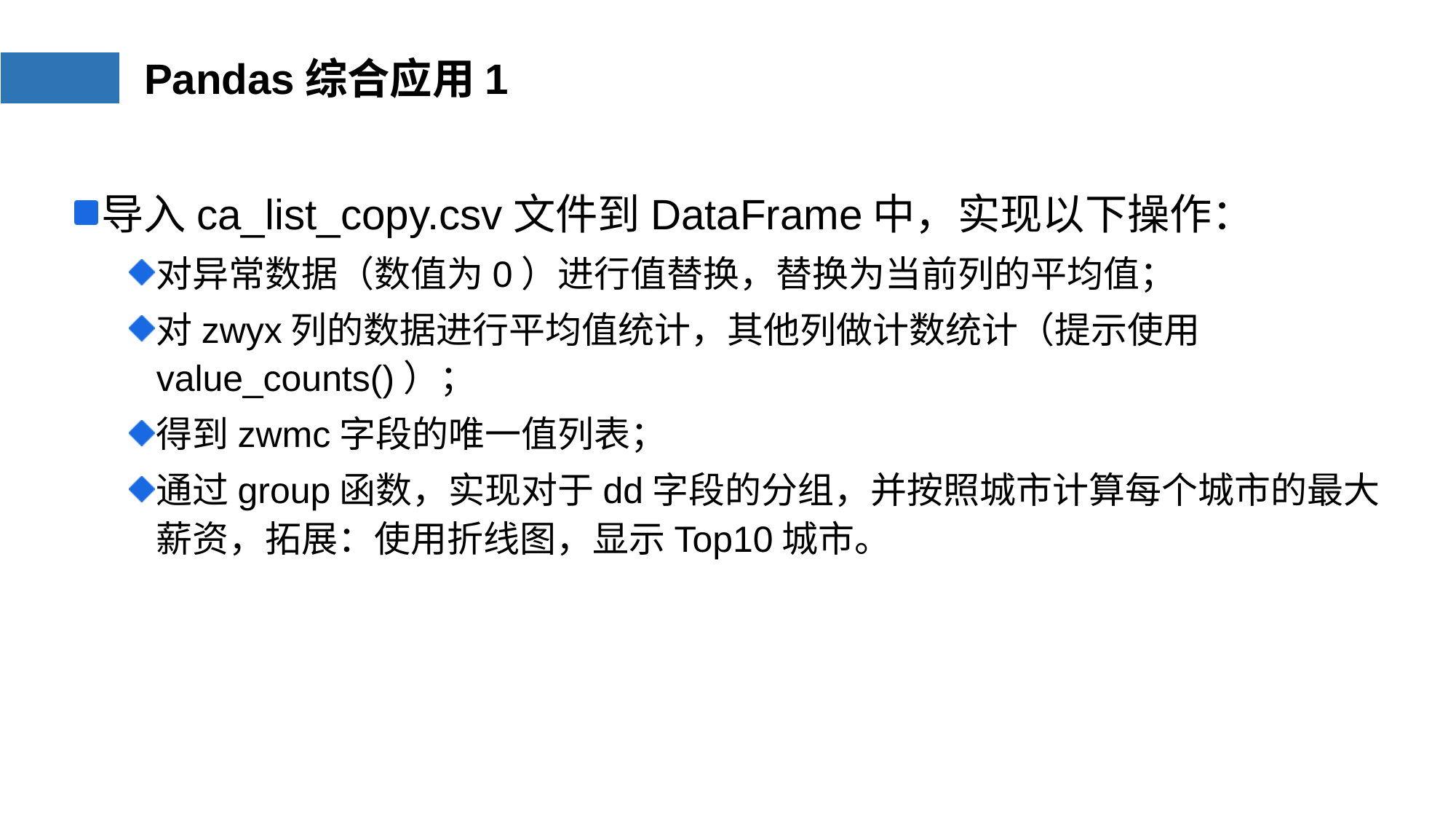

# Pandas综合应用1
导入ca_list_copy.csv文件到DataFrame中，实现以下操作：
对异常数据（数值为0）进行值替换，替换为当前列的平均值；
对zwyx列的数据进行平均值统计，其他列做计数统计（提示使用value_counts()）；
得到zwmc字段的唯一值列表；
通过group函数，实现对于dd字段的分组，并按照城市计算每个城市的最大薪资，拓展：使用折线图，显示Top10城市。